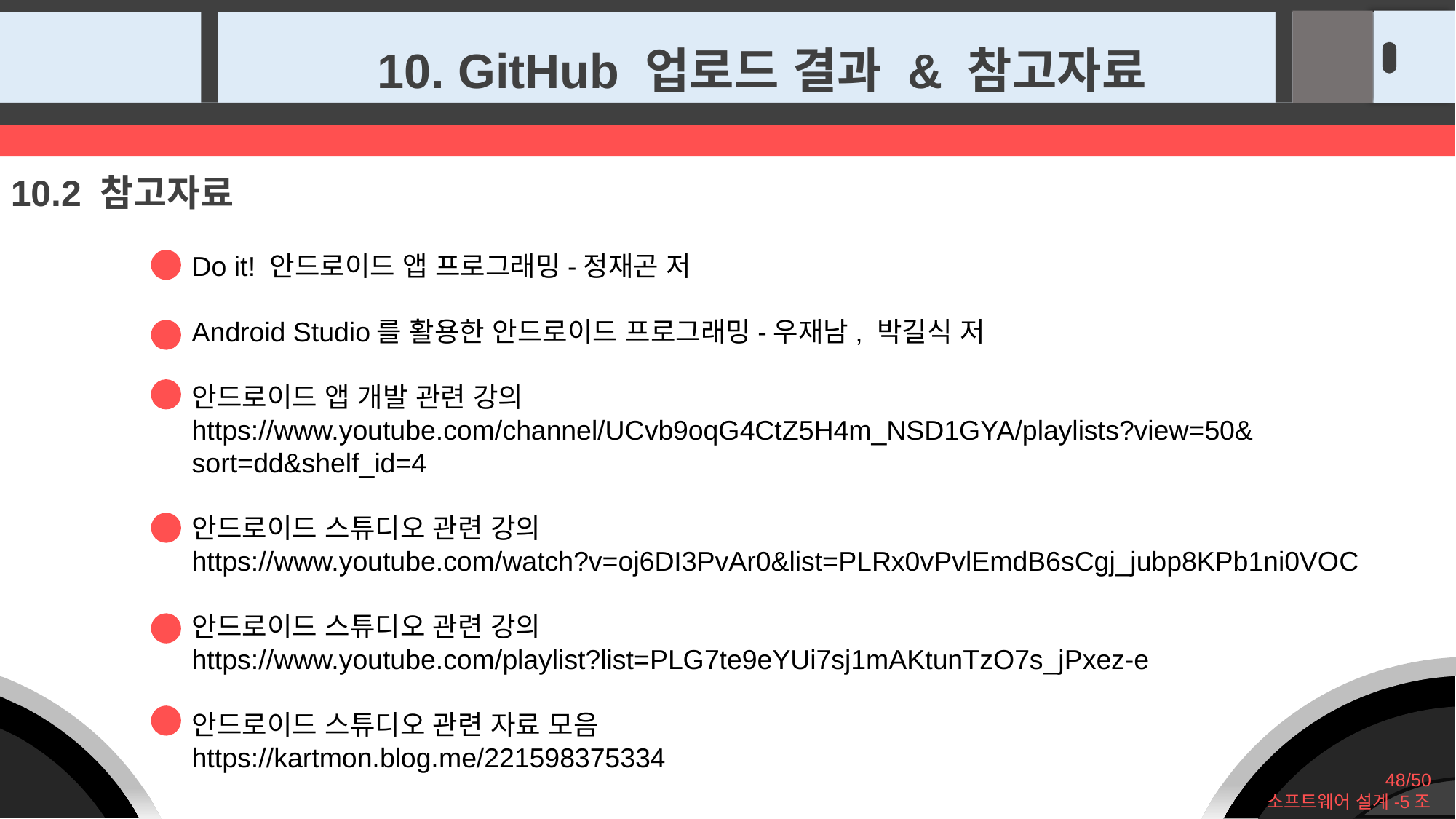

10. GitHub 업로드 결과 & 참고자료

10.2 참고자료
Do it! 안드로이드 앱 프로그래밍-정재곤 저

Android Studio를 활용한 안드로이드 프로그래밍-우재남, 박길식 저

안드로이드 앱 개발 관련 강의
https://www.youtube.com/channel/UCvb9oqG4CtZ5H4m_NSD1GYA/playlists?view=50&
sort=dd&shelf_id=4

안드로이드 스튜디오 관련 강의
https://www.youtube.com/watch?v=oj6DI3PvAr0&list=PLRx0vPvlEmdB6sCgj_jubp8KPb1ni0VOC

안드로이드 스튜디오 관련 강의
https://www.youtube.com/playlist?list=PLG7te9eYUi7sj1mAKtunTzO7s_jPxez-e

안드로이드 스튜디오 관련 자료 모음
https://kartmon.blog.me/221598375334

48/50
소프트웨어 설계-5조